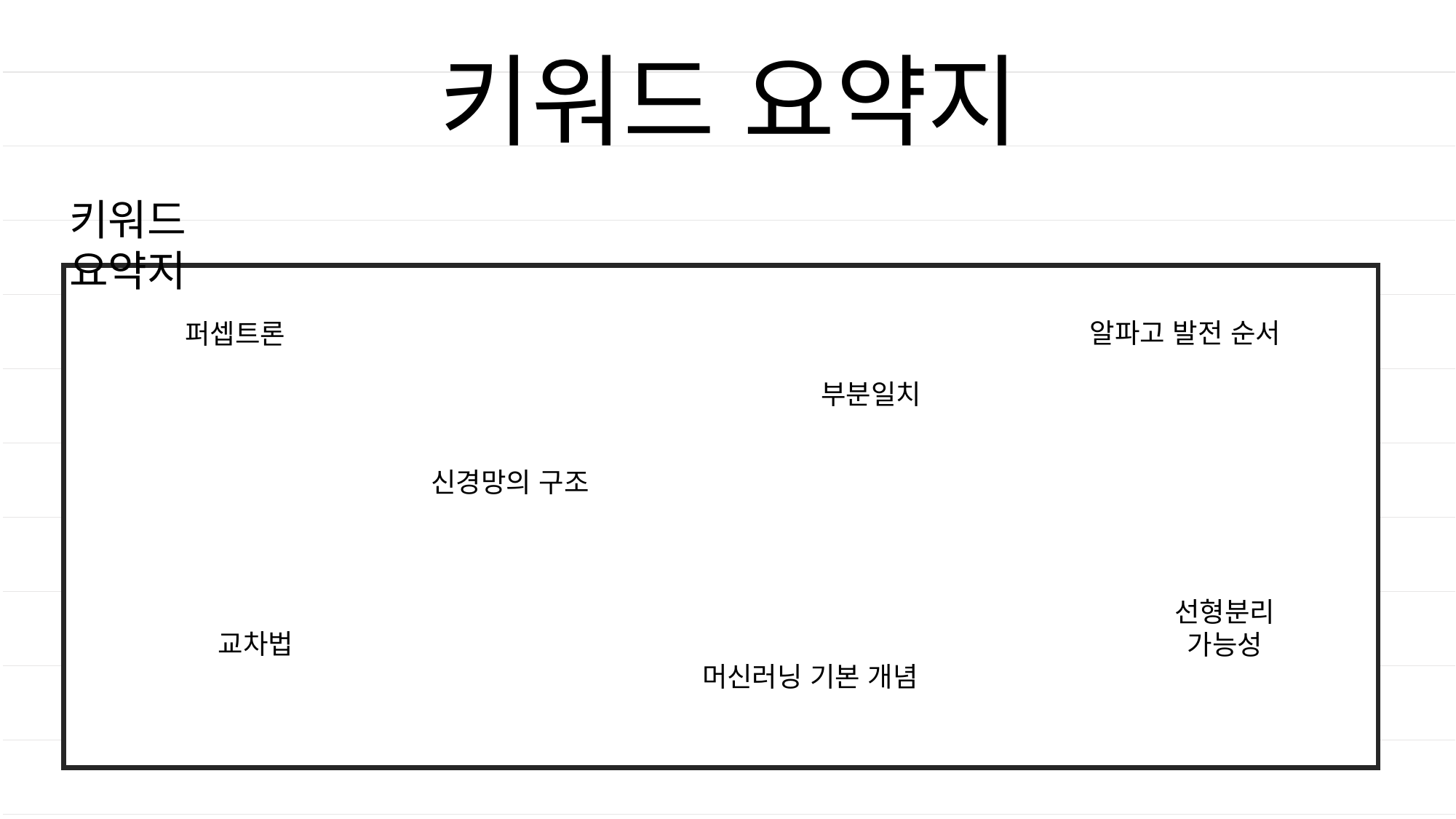

키워드 요약지
키워드 요약지
선형분리 가능성
알파고 발전 순서
퍼셉트론
부분일치
신경망의 구조
선형분리 가능성
교차법
머신러닝 기본 개념